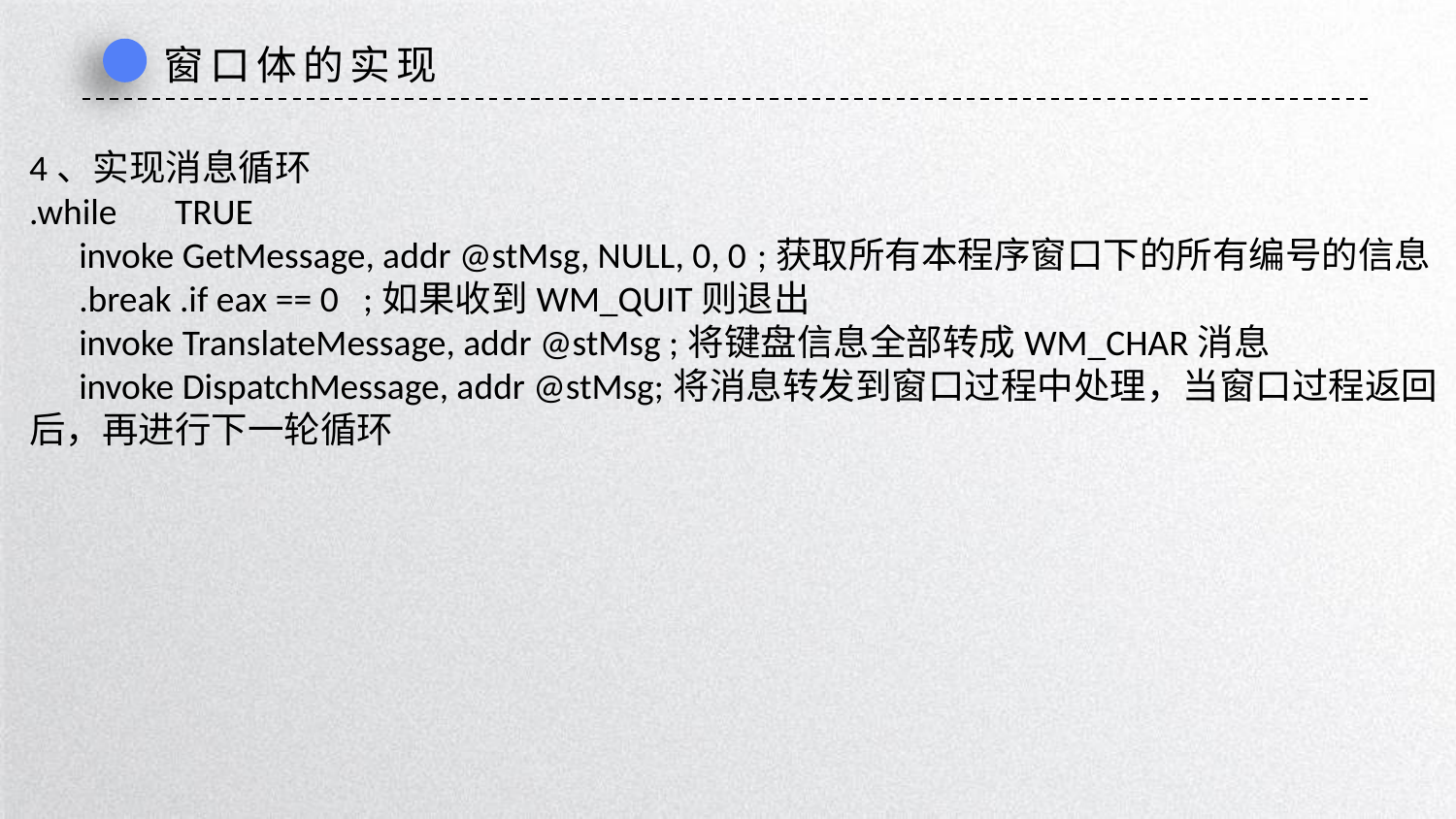

窗口体的实现

4、实现消息循环
.while	TRUE
      invoke GetMessage, addr @stMsg, NULL, 0, 0	;获取所有本程序窗口下的所有编号的信息
      .break .if eax == 0   ;如果收到WM_QUIT则退出
      invoke TranslateMessage, addr @stMsg ;将键盘信息全部转成WM_CHAR消息
      invoke DispatchMessage, addr @stMsg;将消息转发到窗口过程中处理，当窗口过程返回后，再进行下一轮循环
延时符